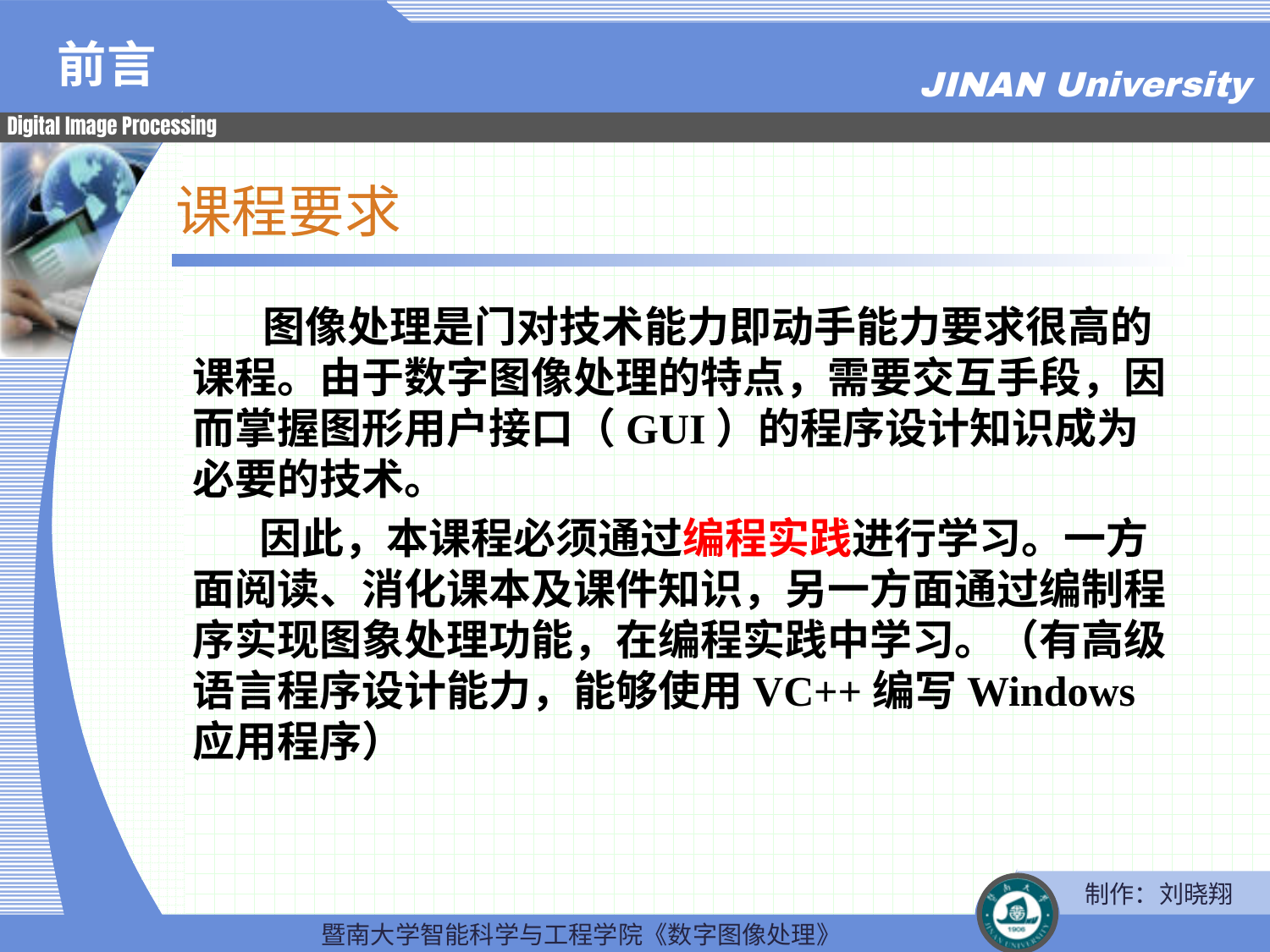

前言
课程要求
　   图像处理是门对技术能力即动手能力要求很高的课程。由于数字图像处理的特点，需要交互手段，因而掌握图形用户接口（GUI）的程序设计知识成为必要的技术。
      因此，本课程必须通过编程实践进行学习。一方面阅读、消化课本及课件知识，另一方面通过编制程序实现图象处理功能，在编程实践中学习。（有高级语言程序设计能力，能够使用VC++编写Windows应用程序）

3